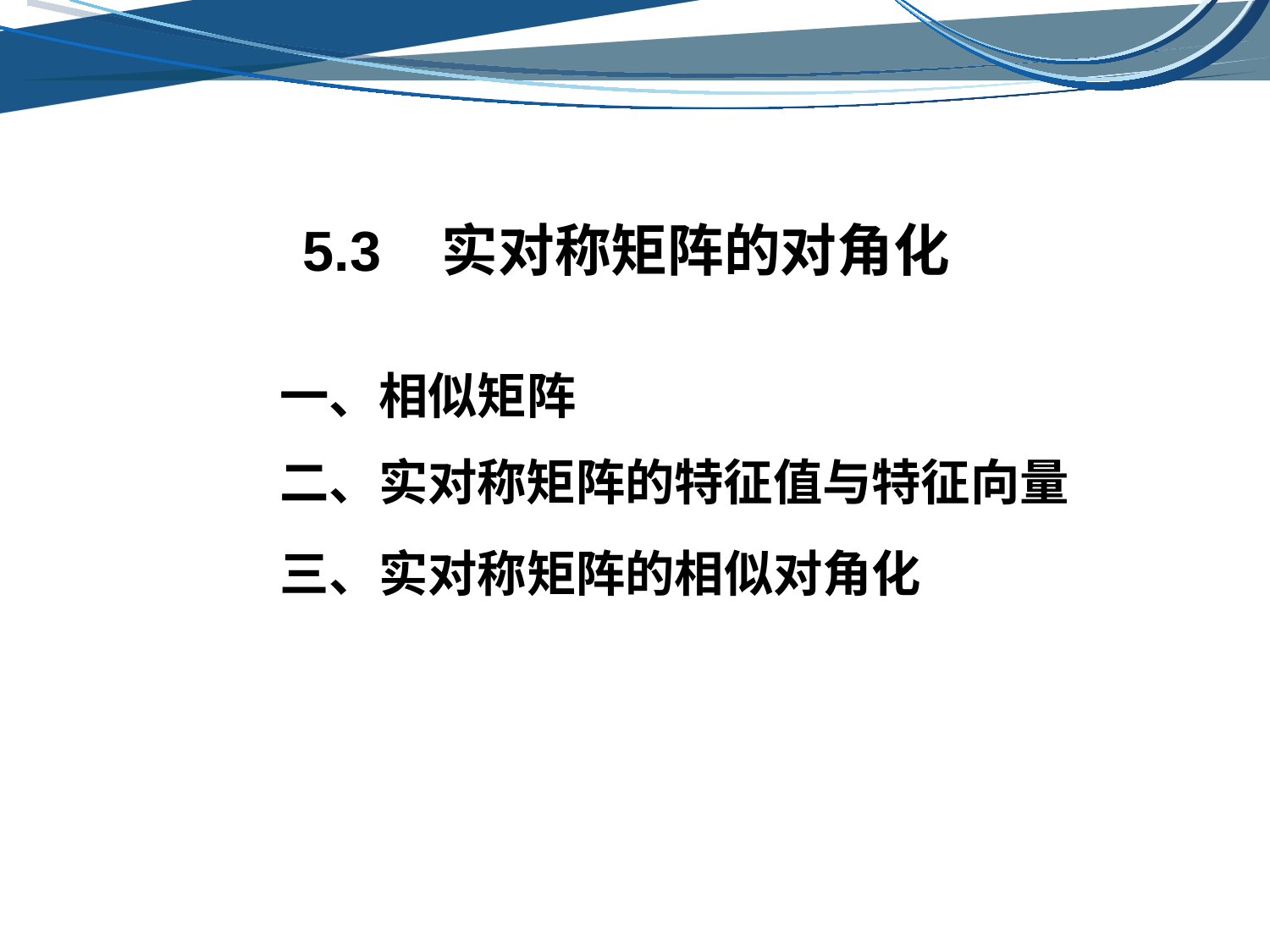

5.3   实对称矩阵的对角化
一、相似矩阵
二、实对称矩阵的特征值与特征向量
三、实对称矩阵的相似对角化